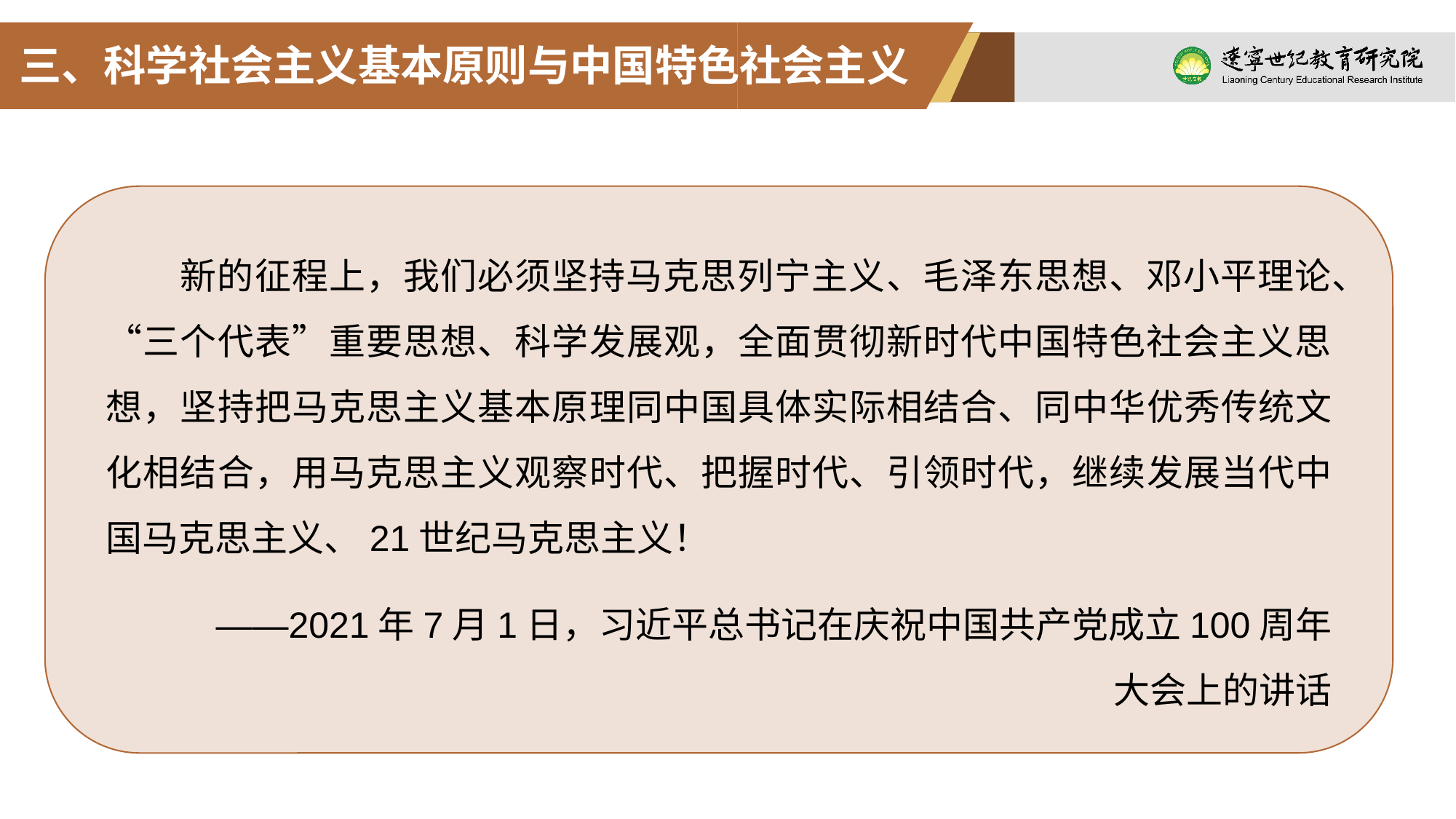

三、科学社会主义基本原则与中国特色社会主义

新的征程上，我们必须坚持马克思列宁主义、毛泽东思想、邓小平理论、“三个代表”重要思想、科学发展观，全面贯彻新时代中国特色社会主义思想，坚持把马克思主义基本原理同中国具体实际相结合、同中华优秀传统文化相结合，用马克思主义观察时代、把握时代、引领时代，继续发展当代中国马克思主义、21世纪马克思主义！
——2021年7月1日，习近平总书记在庆祝中国共产党成立100周年大会上的讲话